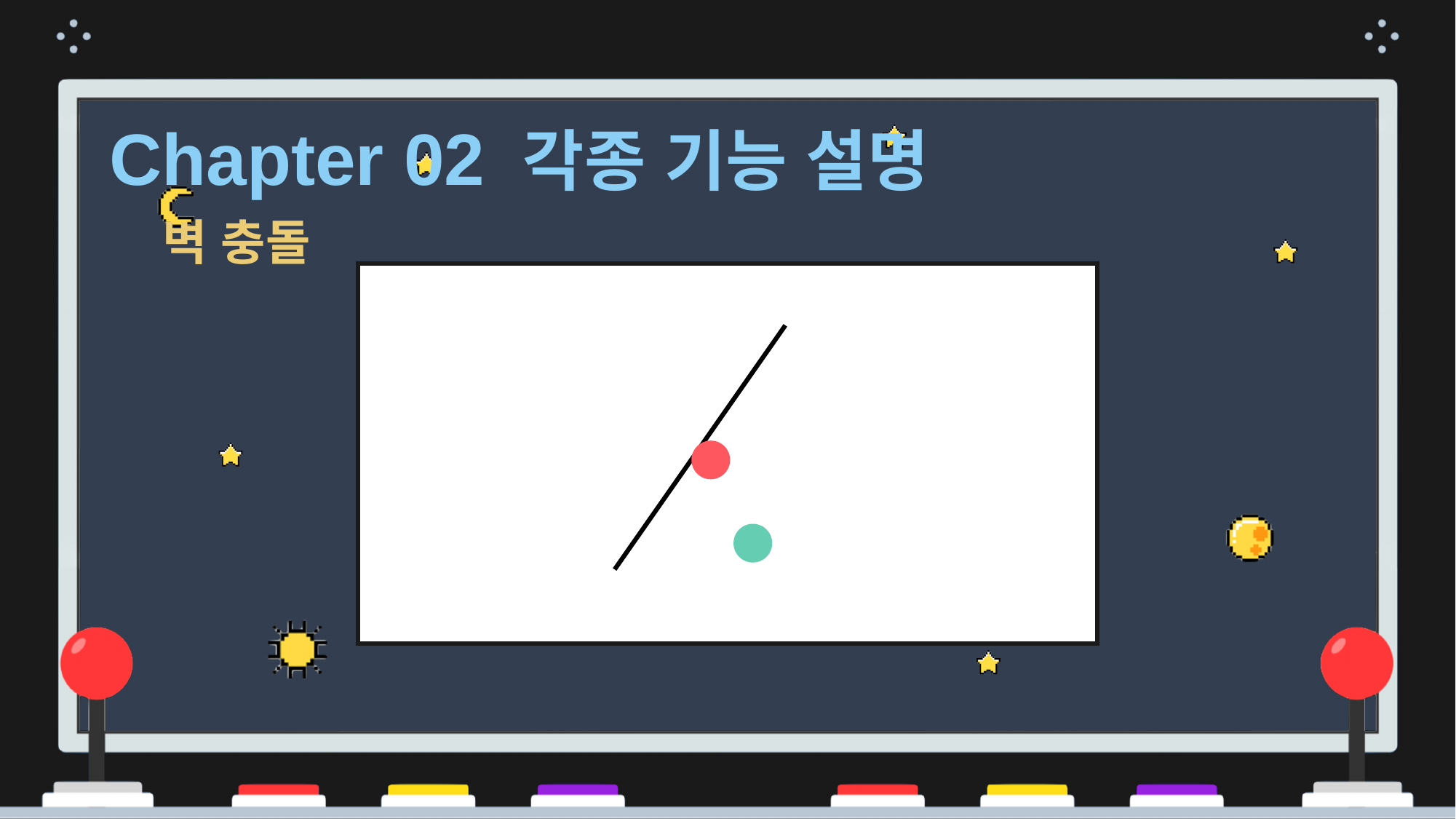

Chapter 02 각종 기능 설명
벽 충돌